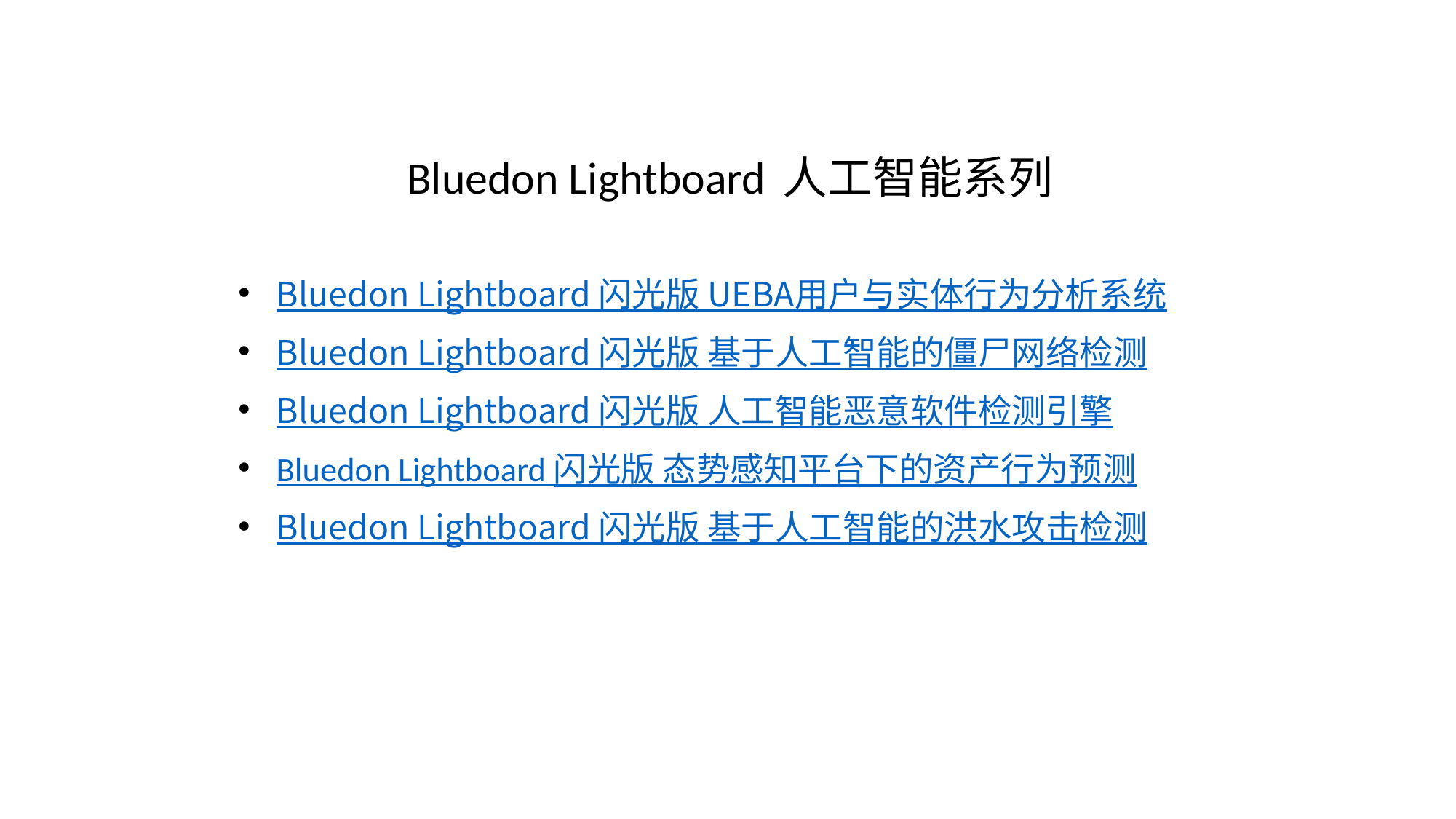

# Bluedon Lightboard 人工智能系列

Bluedon Lightboard 闪光版 UEBA用户与实体行为分析系统
Bluedon Lightboard 闪光版 基于人工智能的僵尸网络检测
Bluedon Lightboard 闪光版 人工智能恶意软件检测引擎
Bluedon Lightboard 闪光版 态势感知平台下的资产行为预测
Bluedon Lightboard 闪光版 基于人工智能的洪水攻击检测